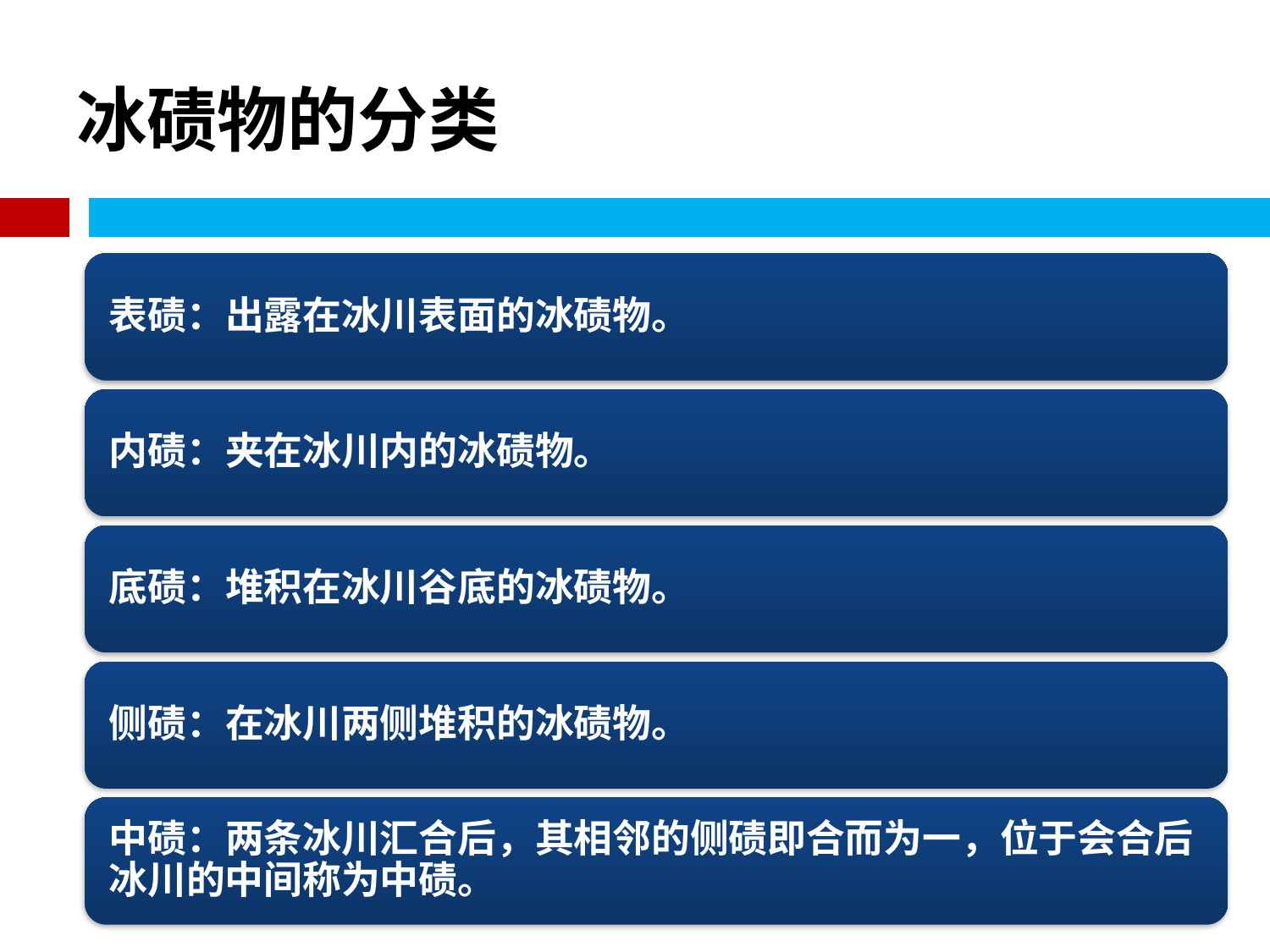

# 冰碛物的分类
表碛：出露在冰川表面的冰碛物。
内碛：夹在冰川内的冰碛物。
底碛：堆积在冰川谷底的冰碛物。
侧碛：在冰川两侧堆积的冰碛物。
中碛：两条冰川汇合后，其相邻的侧碛即合而为一，位于会合后冰川的中间称为中碛。